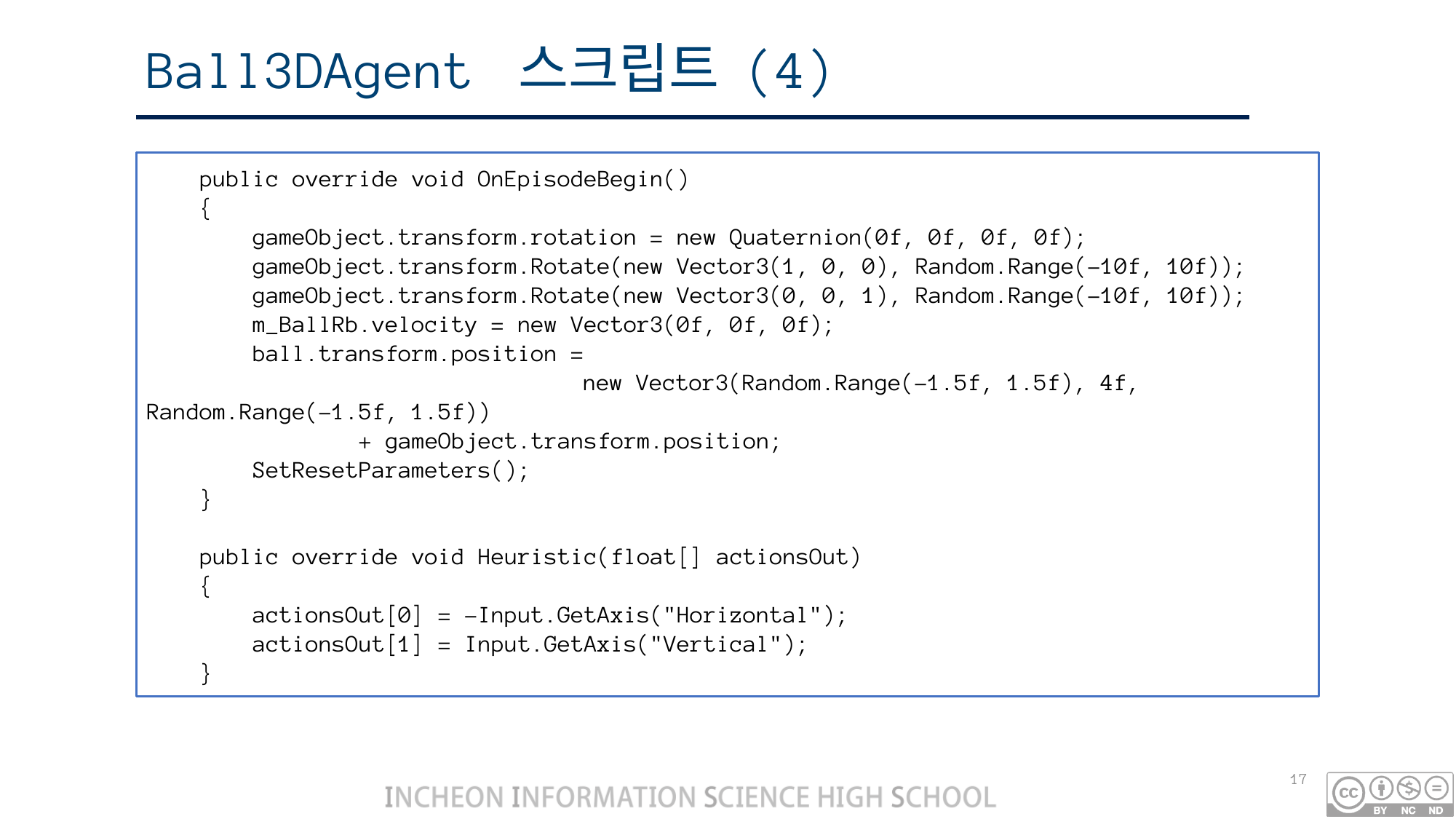

# Ball3DAgent 스크립트 (4)
    public override void OnEpisodeBegin()
    {
        gameObject.transform.rotation = new Quaternion(0f, 0f, 0f, 0f);
        gameObject.transform.Rotate(new Vector3(1, 0, 0), Random.Range(-10f, 10f));
        gameObject.transform.Rotate(new Vector3(0, 0, 1), Random.Range(-10f, 10f));
        m_BallRb.velocity = new Vector3(0f, 0f, 0f);
        ball.transform.position =
				new Vector3(Random.Range(-1.5f, 1.5f), 4f, Random.Range(-1.5f, 1.5f))
                + gameObject.transform.position;
        SetResetParameters();
    }

    public override void Heuristic(float[] actionsOut)
    {
        actionsOut[0] = -Input.GetAxis("Horizontal");
        actionsOut[1] = Input.GetAxis("Vertical");
    }
17